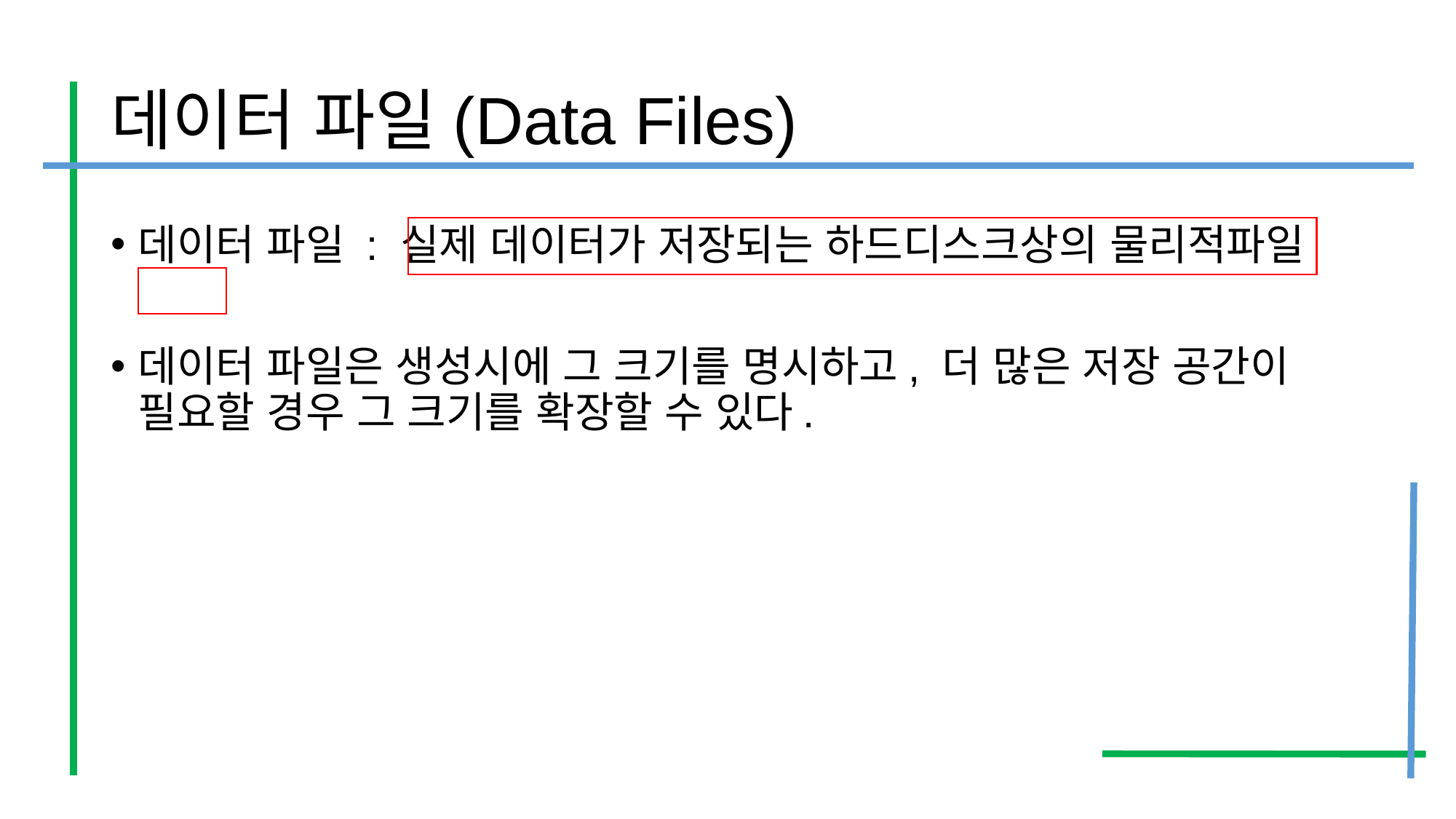

# 데이터 파일(Data Files)
데이터 파일 : 실제 데이터가 저장되는 하드디스크상의 물리적파일

데이터 파일은 생성시에 그 크기를 명시하고, 더 많은 저장 공간이 필요할 경우 그 크기를 확장할 수 있다.